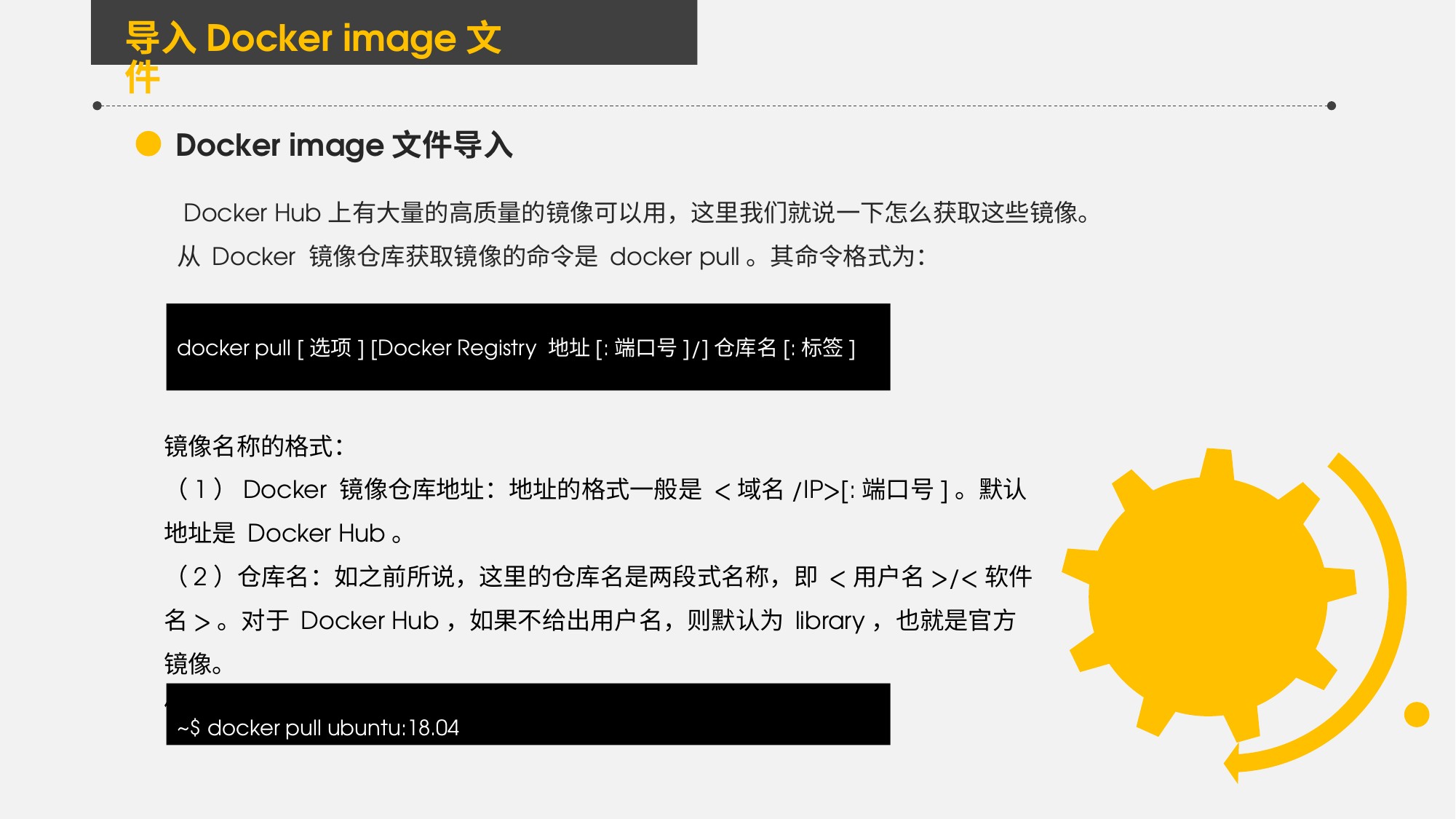

导入Docker image文件

Docker image文件导入

 Docker Hub上有大量的高质量的镜像可以用，这里我们就说一下怎么获取这些镜像。
从 Docker 镜像仓库获取镜像的命令是 docker pull。其命令格式为：

docker pull [选项] [Docker Registry 地址[:端口号]/]仓库名[:标签]

镜像名称的格式：
（1）Docker 镜像仓库地址：地址的格式一般是 <域名/IP>[:端口号]。默认地址是 Docker Hub。
（2）仓库名：如之前所说，这里的仓库名是两段式名称，即 <用户名>/<软件名>。对于 Docker Hub，如果不给出用户名，则默认为 library，也就是官方镜像。
例如：

~$ docker pull ubuntu:18.04